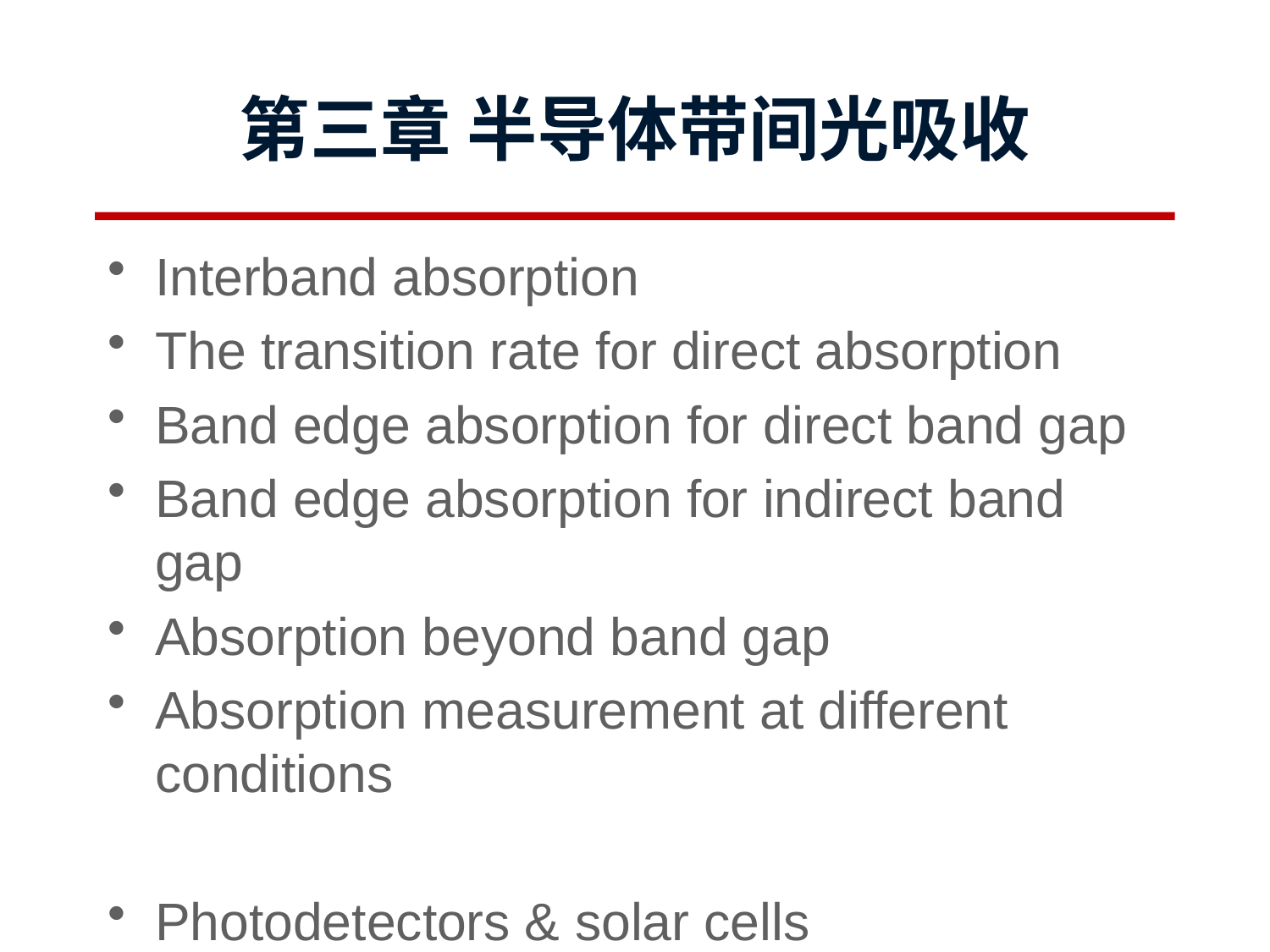

# 第三章 半导体带间光吸收
Interband absorption
The transition rate for direct absorption
Band edge absorption for direct band gap
Band edge absorption for indirect band gap
Absorption beyond band gap
Absorption measurement at different conditions

Photodetectors & solar cells